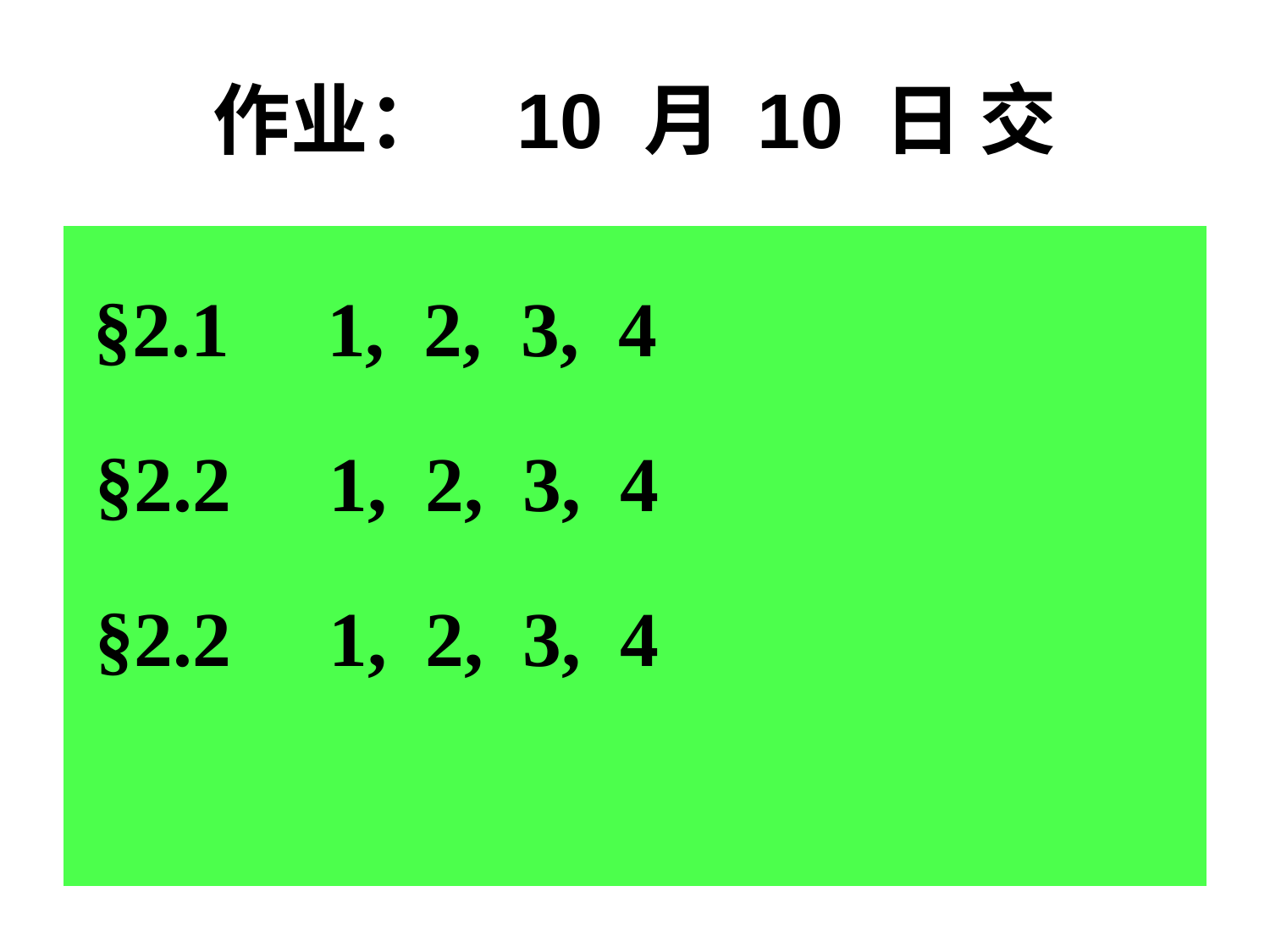

# 作业：   10 月 10 日 交
 §2.1     1,  2,  3,  4
 §2.2     1,  2,  3,  4
 §2.2     1,  2,  3,  4